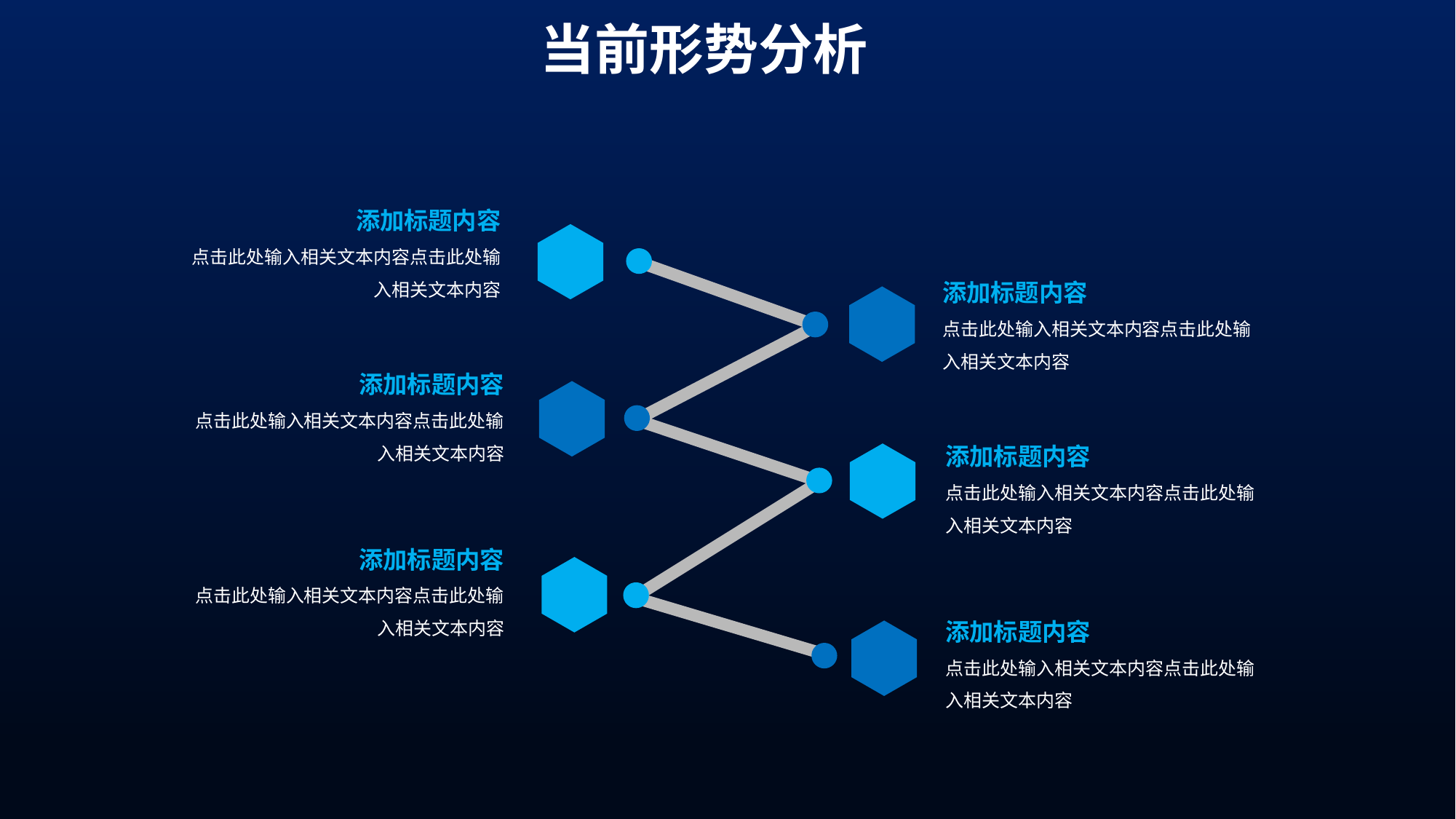

当前形势分析
添加标题内容
点击此处输入相关文本内容点击此处输入相关文本内容

添加标题内容
点击此处输入相关文本内容点击此处输入相关文本内容

添加标题内容
点击此处输入相关文本内容点击此处输入相关文本内容

添加标题内容
点击此处输入相关文本内容点击此处输入相关文本内容

添加标题内容
点击此处输入相关文本内容点击此处输入相关文本内容

添加标题内容
点击此处输入相关文本内容点击此处输入相关文本内容